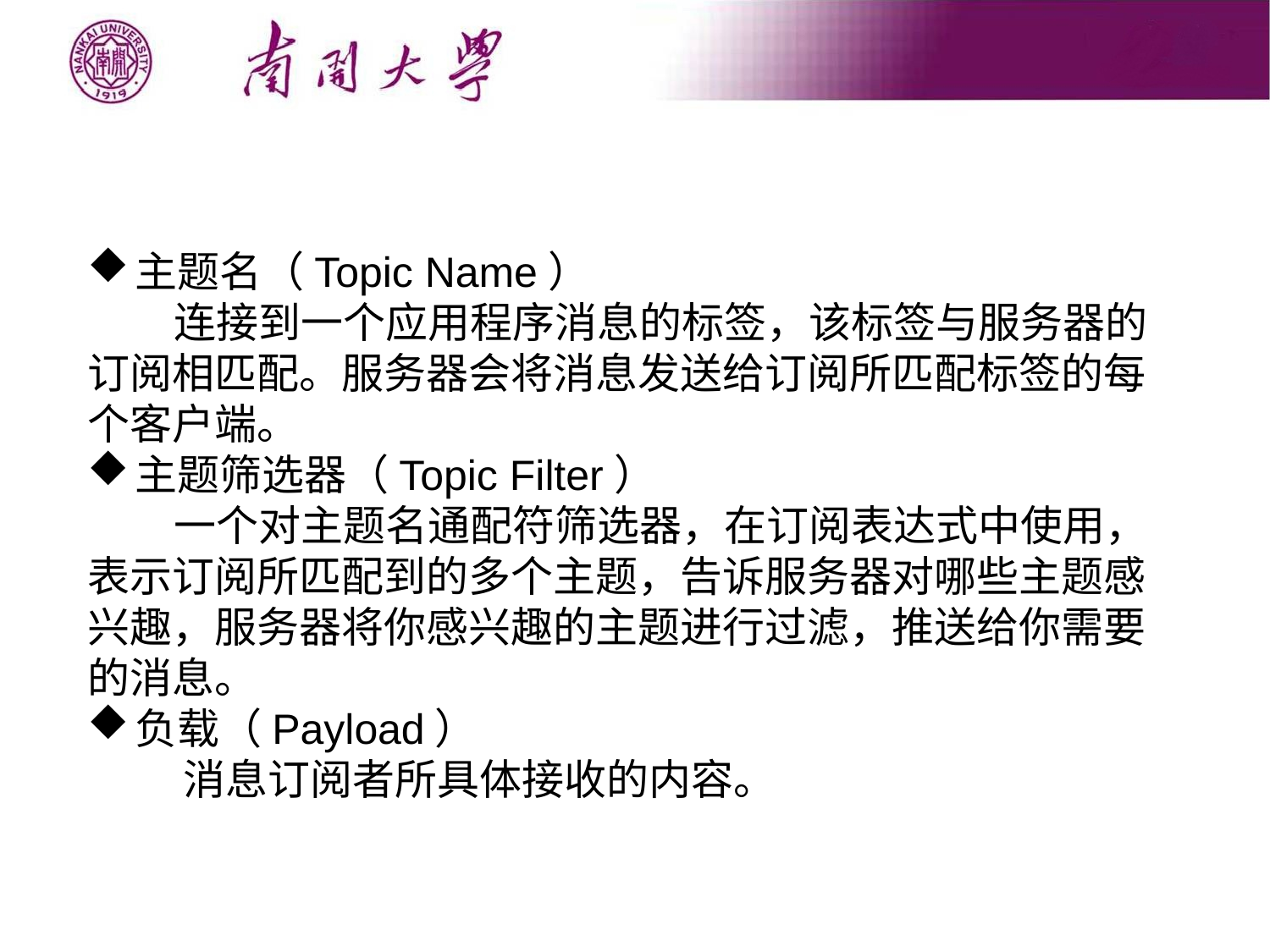

主题名（Topic Name）
        连接到一个应用程序消息的标签，该标签与服务器的订阅相匹配。服务器会将消息发送给订阅所匹配标签的每个客户端。
主题筛选器（Topic Filter）
        一个对主题名通配符筛选器，在订阅表达式中使用，表示订阅所匹配到的多个主题，告诉服务器对哪些主题感兴趣，服务器将你感兴趣的主题进行过滤，推送给你需要的消息。
负载（Payload）
         消息订阅者所具体接收的内容。